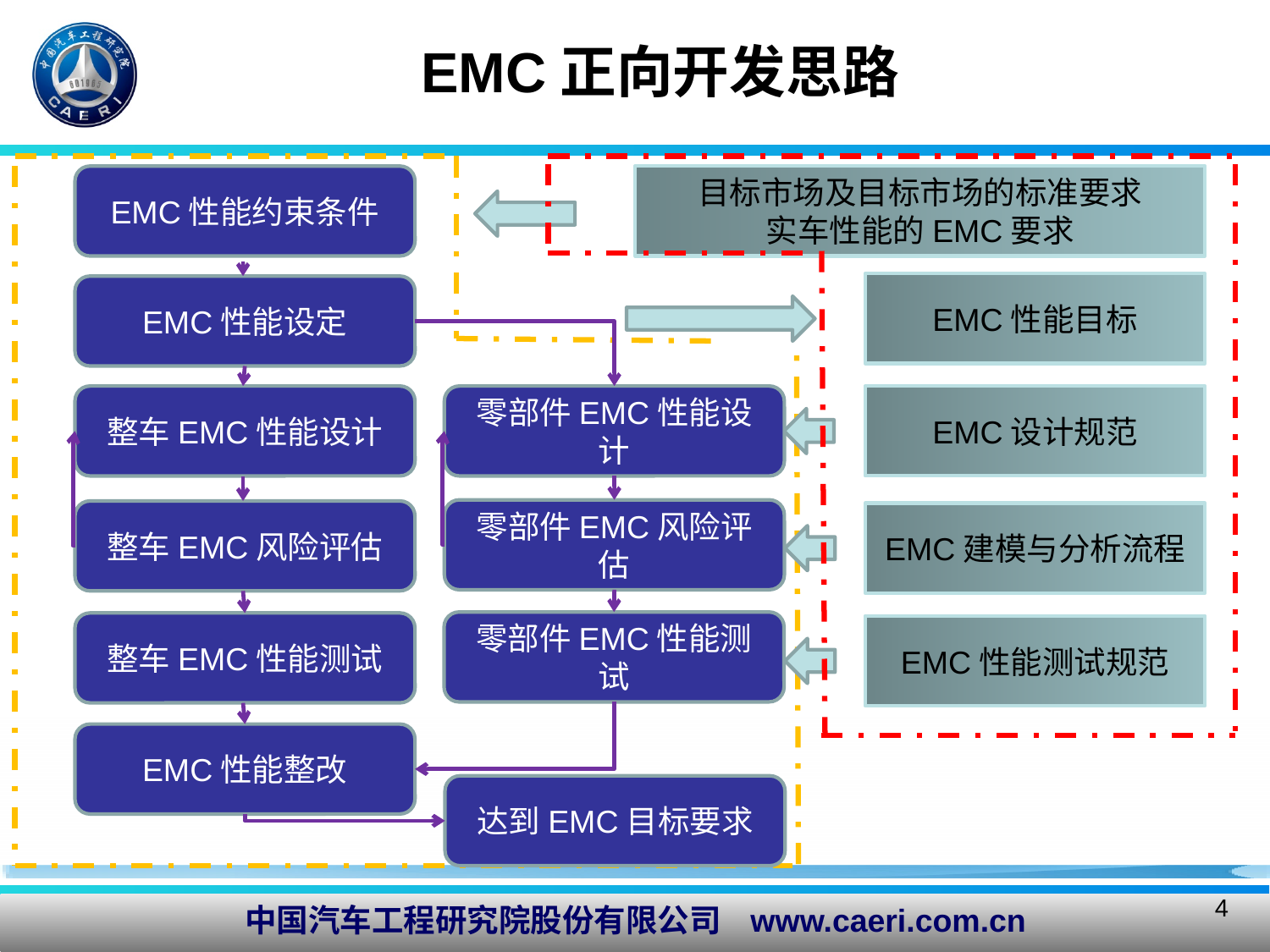

EMC正向开发思路
EMC性能约束条件
目标市场及目标市场的标准要求
实车性能的EMC要求

EMC性能目标
EMC性能设定

整车EMC性能设计
零部件EMC性能设计
EMC设计规范

零部件EMC风险评估
整车EMC风险评估
EMC建模与分析流程

零部件EMC性能测试
整车EMC性能测试
EMC性能测试规范

EMC性能整改
达到EMC目标要求
4